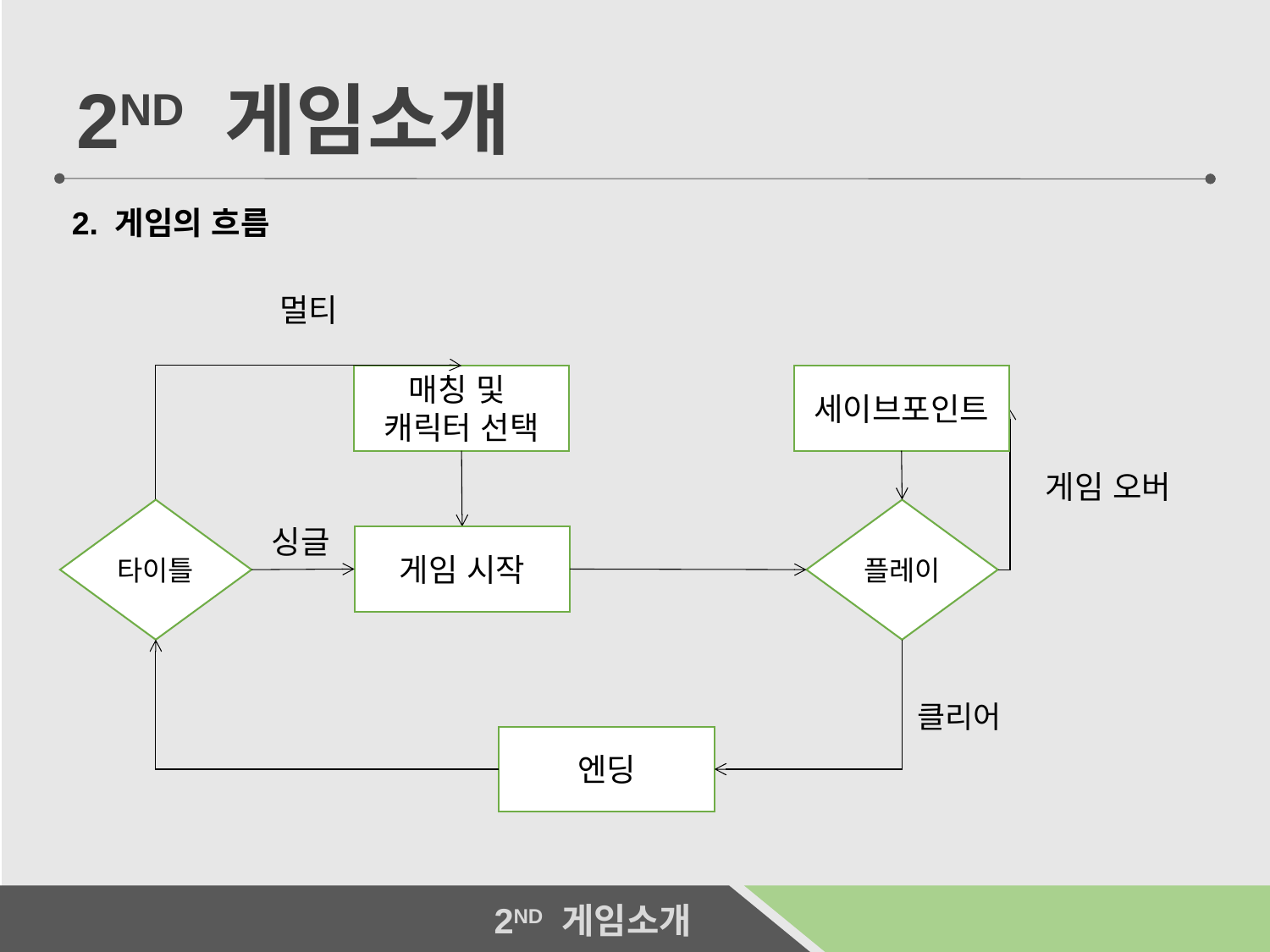

2ND 게임소개
2. 게임의 흐름
멀티
매칭 및
캐릭터 선택
세이브포인트
게임 오버
타이틀
플레이
싱글
게임 시작
클리어
엔딩
5

 2ND 게임소개